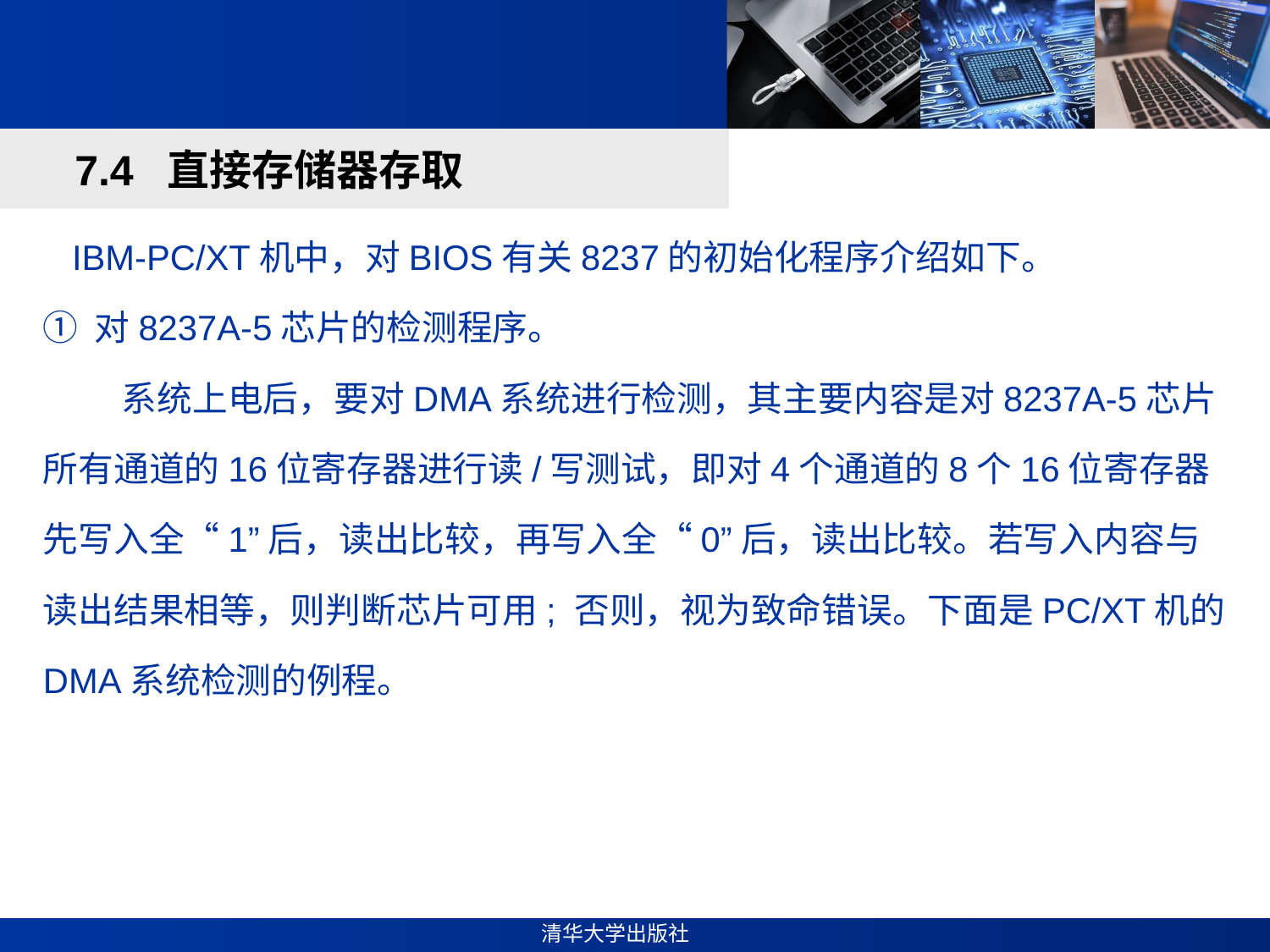

#
7.4  直接存储器存取
   IBM-PC/XT机中，对BIOS有关8237的初始化程序介绍如下。
① 对8237A-5芯片的检测程序。
         系统上电后，要对DMA系统进行检测，其主要内容是对8237A-5芯片所有通道的16位寄存器进行读/写测试，即对4个通道的8个16位寄存器先写入全“1”后，读出比较，再写入全“0”后，读出比较。若写入内容与读出结果相等，则判断芯片可用; 否则，视为致命错误。下面是PC/XT机的DMA系统检测的例程。